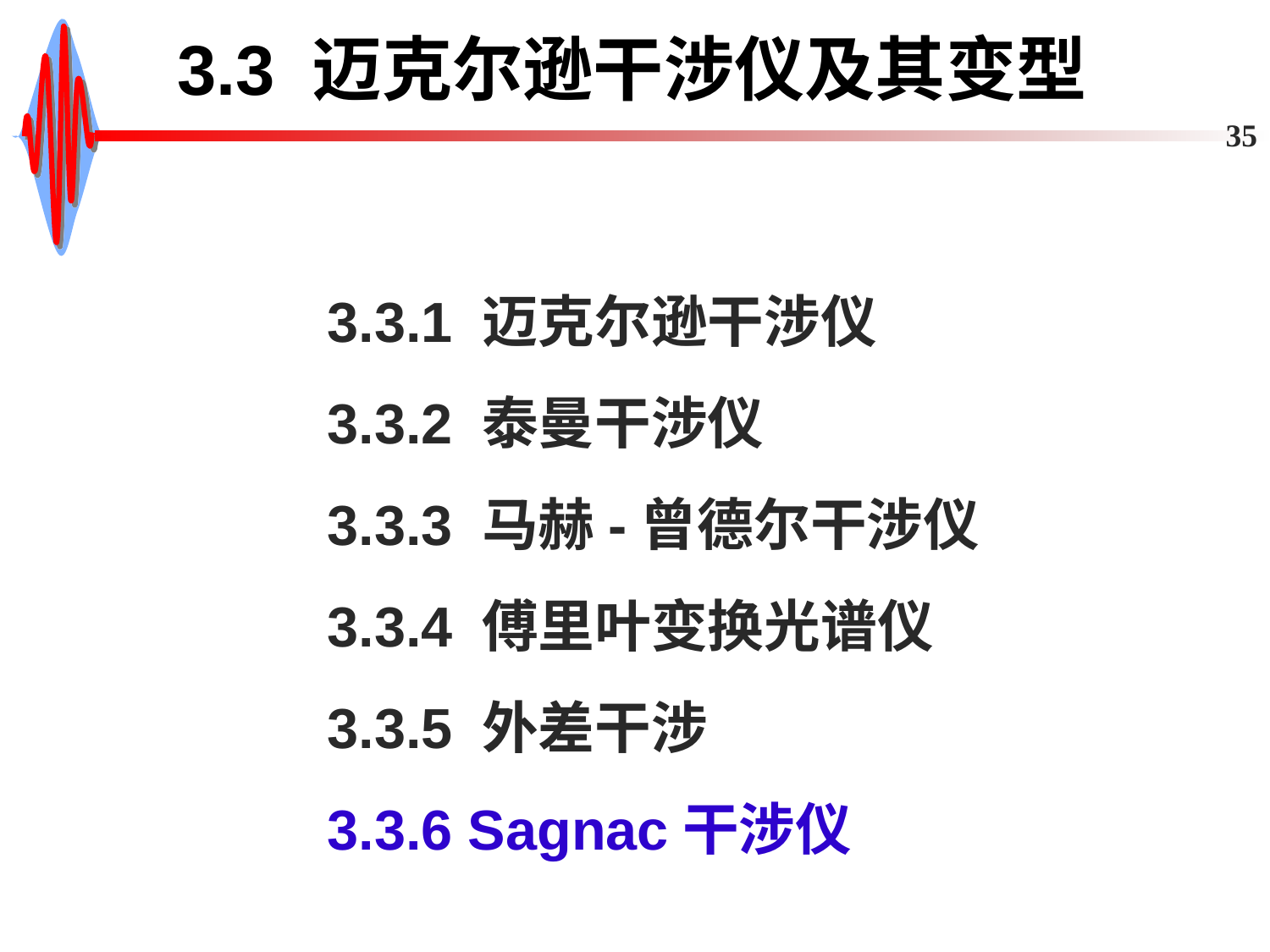

# 3.3 迈克尔逊干涉仪及其变型
35
3.3.1 迈克尔逊干涉仪
3.3.2 泰曼干涉仪
3.3.3 马赫-曾德尔干涉仪
3.3.4 傅里叶变换光谱仪
3.3.5 外差干涉
3.3.6 Sagnac干涉仪